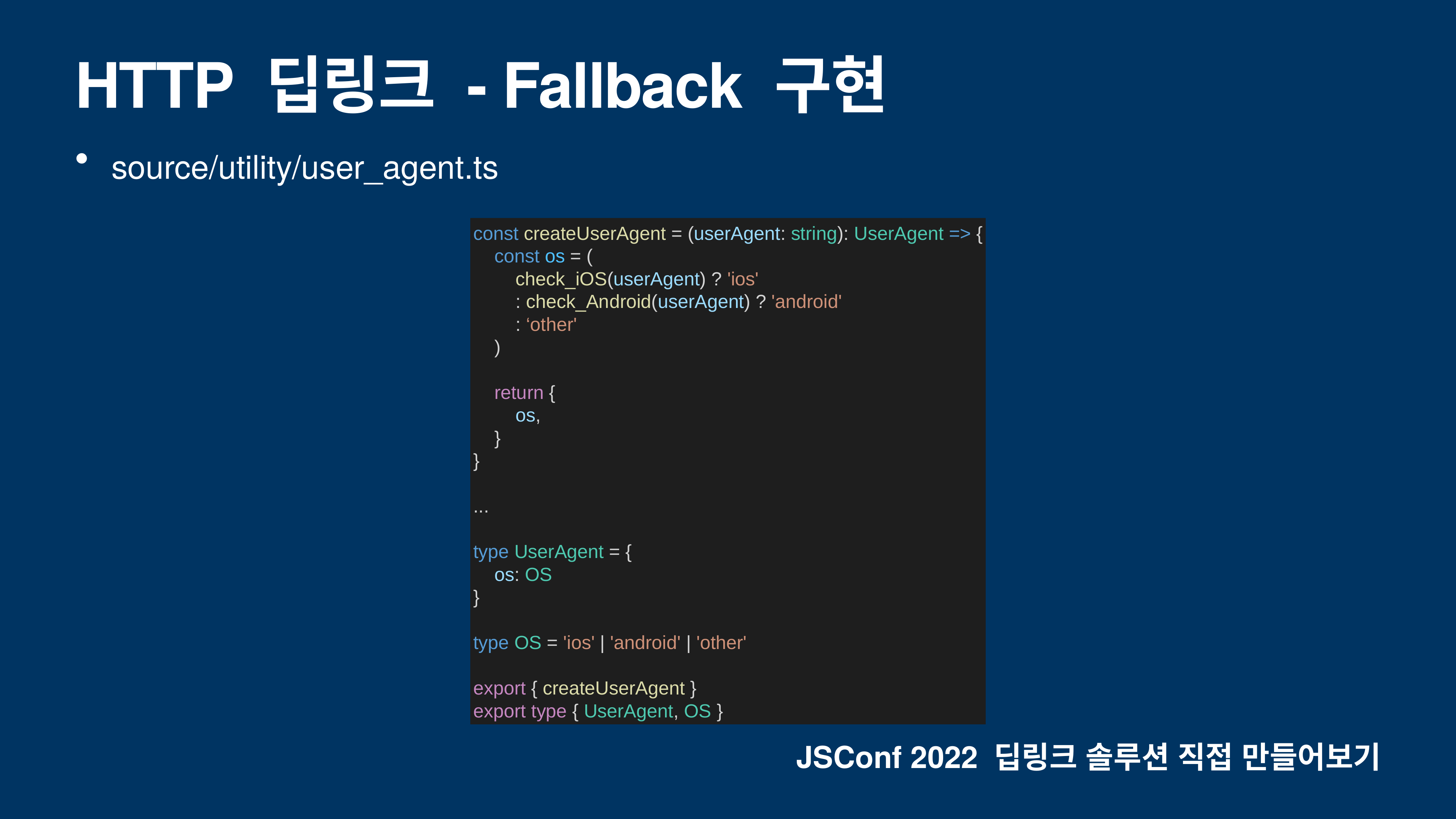

# HTTP 딥링크 - Fallback 구현
source/utility/user_agent.ts
const createUserAgent = (userAgent: string): UserAgent => {
    const os = (
        check_iOS(userAgent) ? 'ios'
        : check_Android(userAgent) ? 'android'
        : ‘other'
    )

    return {
        os,
    }
}

...

type UserAgent = {
    os: OS
}

type OS = 'ios' | 'android' | 'other'

export { createUserAgent }
export type { UserAgent, OS }
JSConf 2022 딥링크 솔루션 직접 만들어보기